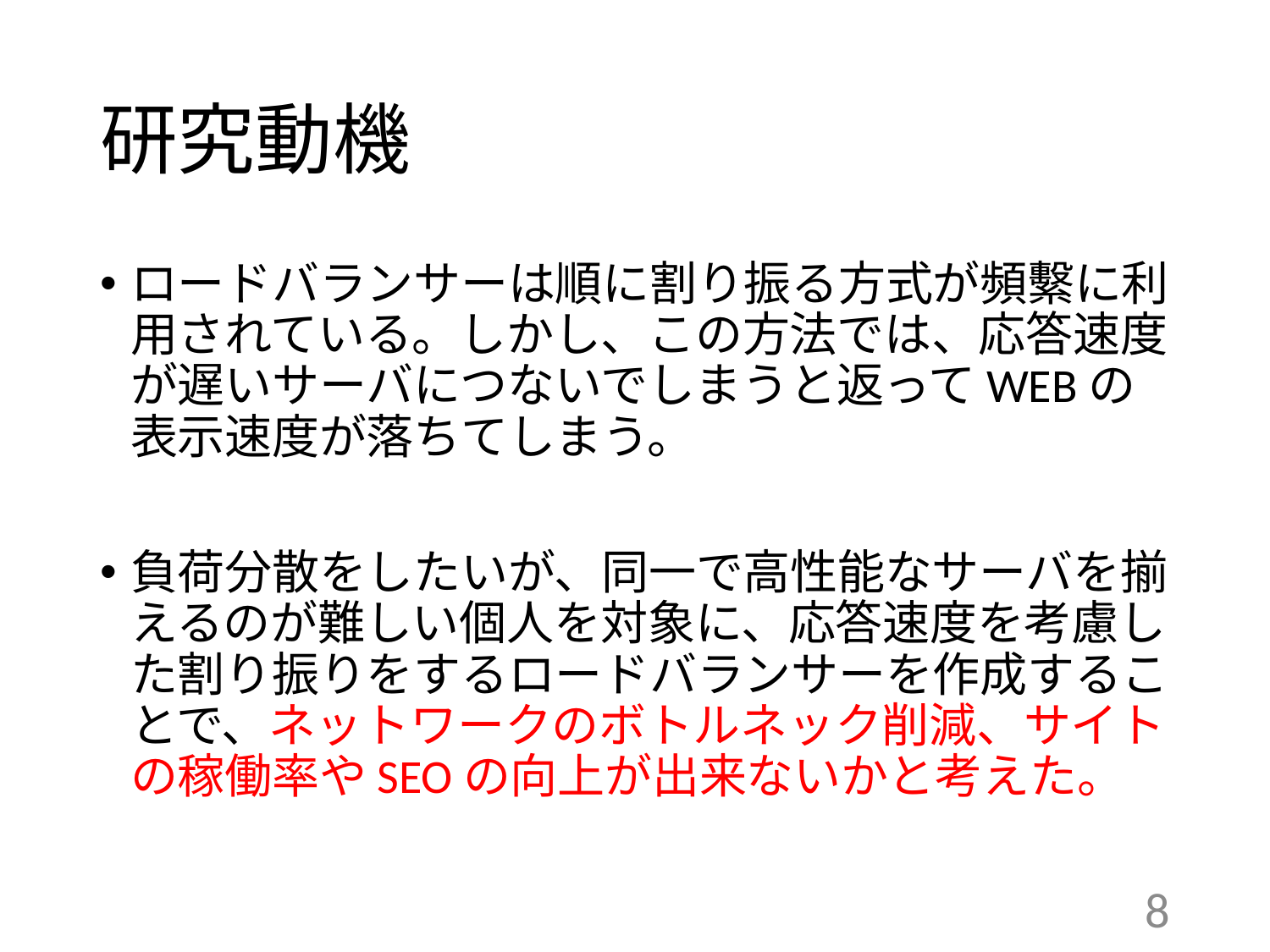

# 研究動機
ロードバランサーは順に割り振る方式が頻繫に利用されている。しかし、この方法では、応答速度が遅いサーバにつないでしまうと返ってWEBの表示速度が落ちてしまう。

負荷分散をしたいが、同一で高性能なサーバを揃えるのが難しい個人を対象に、応答速度を考慮した割り振りをするロードバランサーを作成することで、ネットワークのボトルネック削減、サイトの稼働率やSEOの向上が出来ないかと考えた。

8